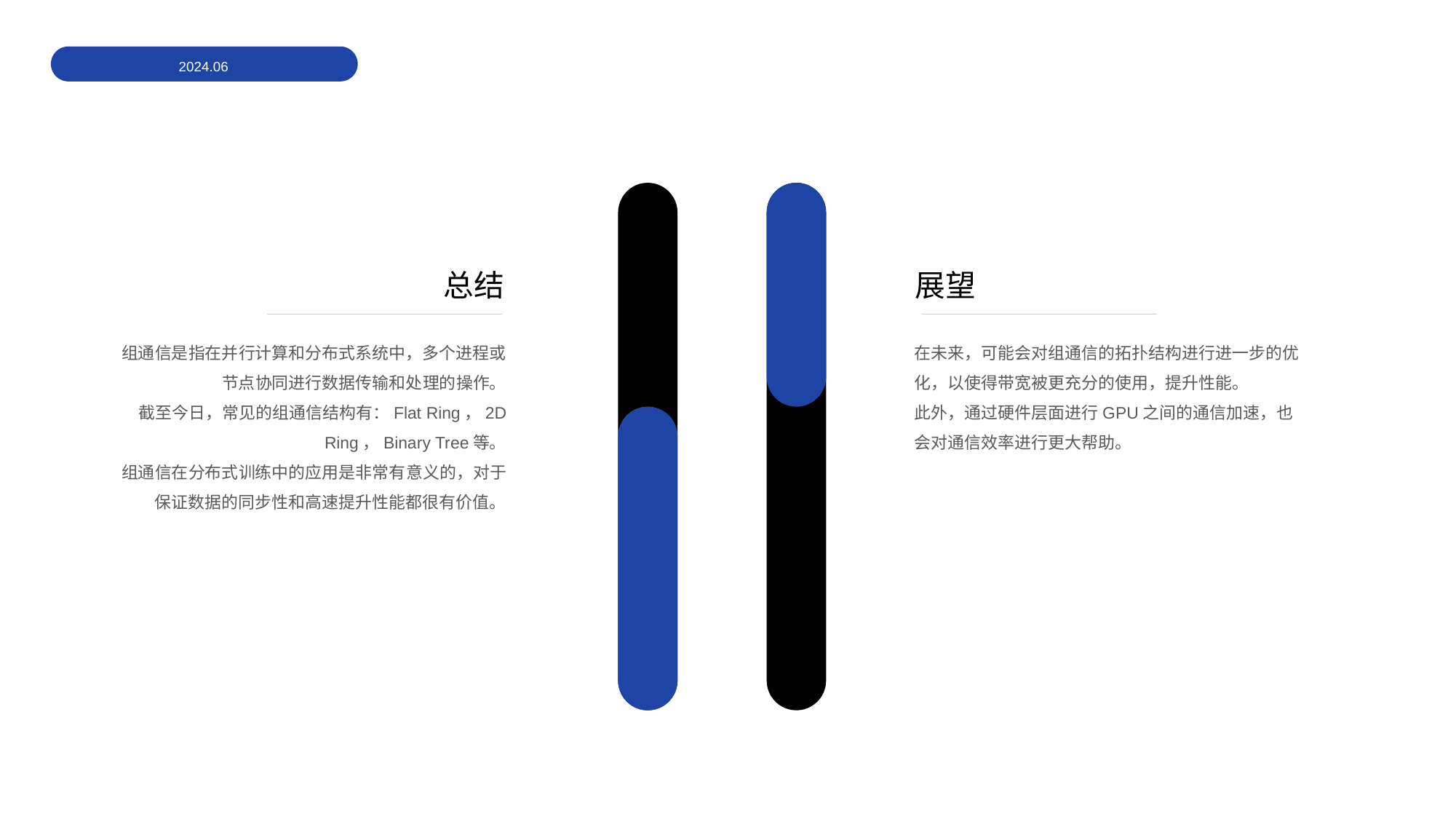

2024.06

展望
总结

组通信是指在并行计算和分布式系统中，多个进程或节点协同进行数据传输和处理的操作。
截至今日，常见的组通信结构有：Flat Ring，2D Ring，Binary Tree等。
组通信在分布式训练中的应用是非常有意义的，对于保证数据的同步性和高速提升性能都很有价值。
在未来，可能会对组通信的拓扑结构进行进一步的优化，以使得带宽被更充分的使用，提升性能。
此外，通过硬件层面进行GPU之间的通信加速，也会对通信效率进行更大帮助。